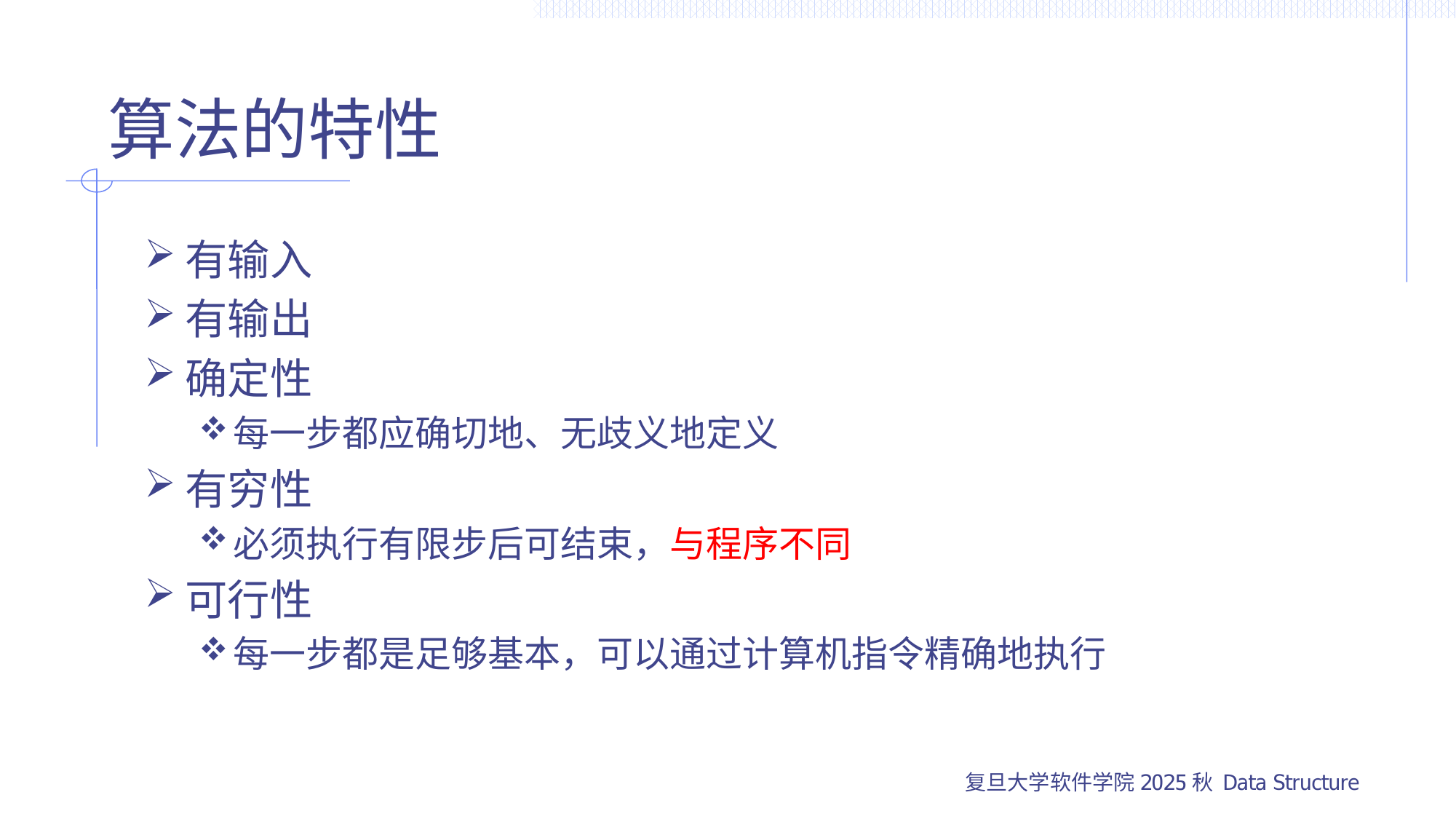

# 算法的特性
有输入
有输出
确定性
每一步都应确切地、无歧义地定义
有穷性
必须执行有限步后可结束，与程序不同
可行性
每一步都是足够基本，可以通过计算机指令精确地执行